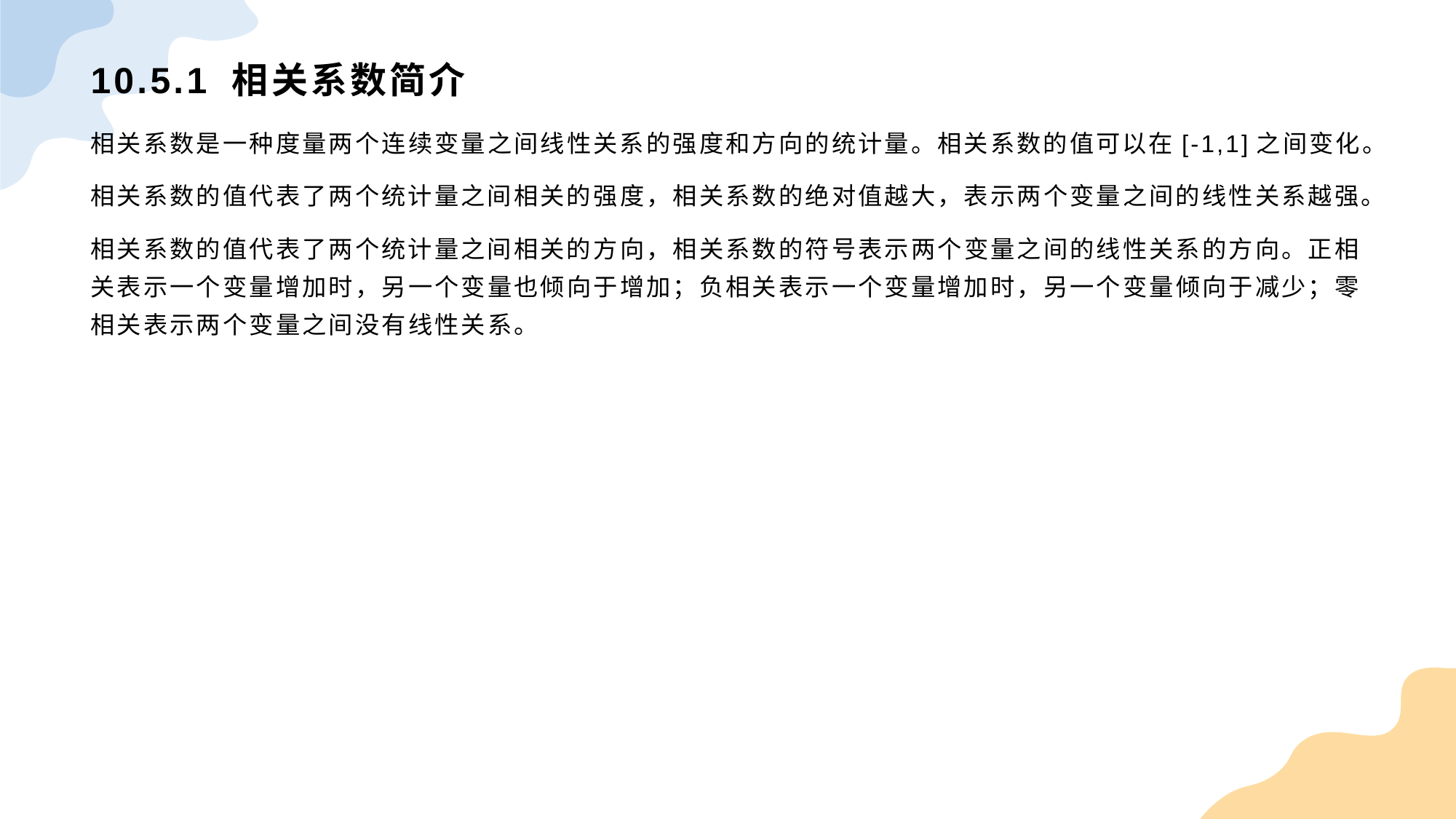

# 10.5.1 相关系数简介
相关系数是一种度量两个连续变量之间线性关系的强度和方向的统计量。相关系数的值可以在[-1,1]之间变化。
相关系数的值代表了两个统计量之间相关的强度，相关系数的绝对值越大，表示两个变量之间的线性关系越强。
相关系数的值代表了两个统计量之间相关的方向，相关系数的符号表示两个变量之间的线性关系的方向。正相关表示一个变量增加时，另一个变量也倾向于增加；负相关表示一个变量增加时，另一个变量倾向于减少；零相关表示两个变量之间没有线性关系。